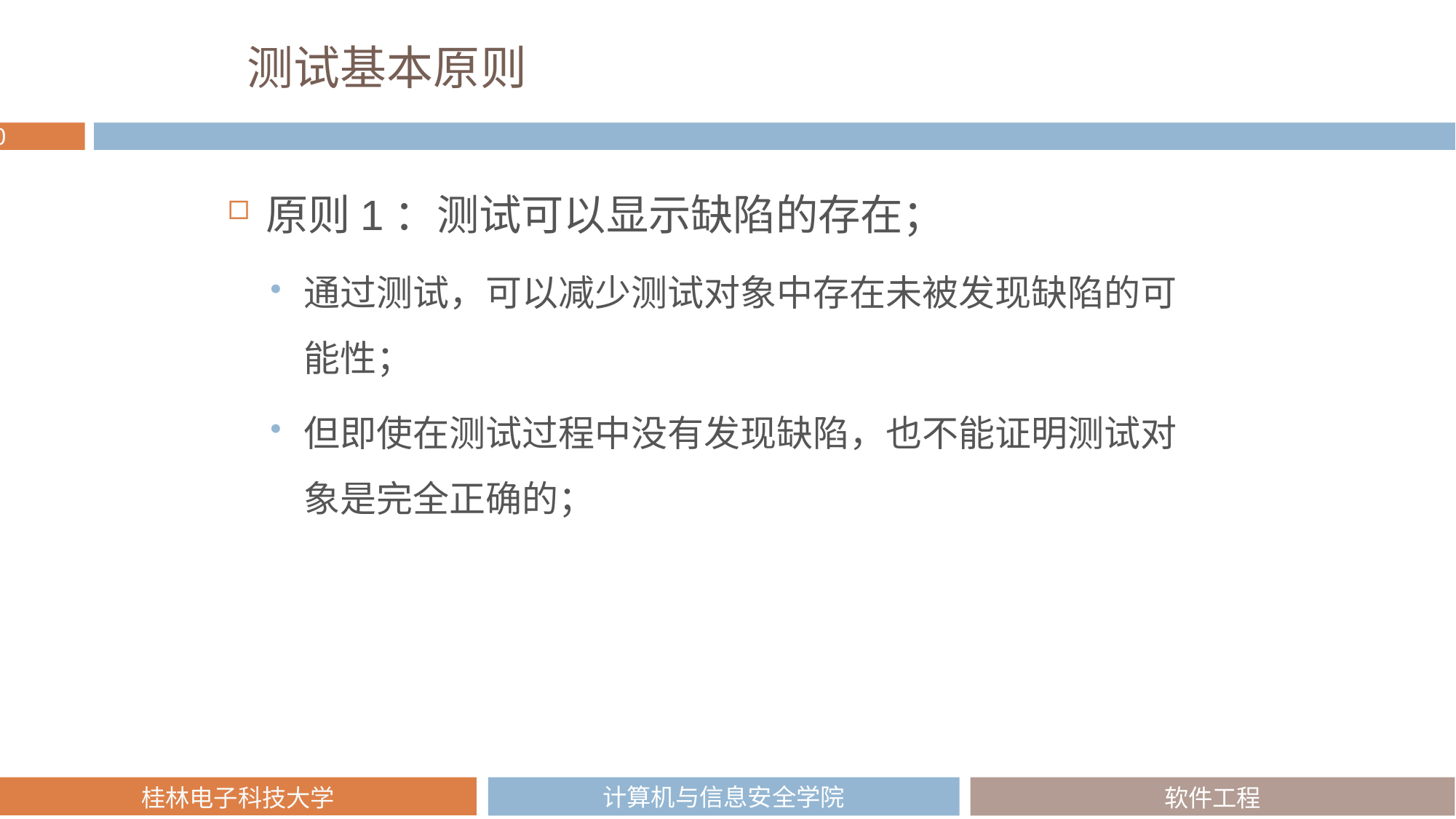

# 测试基本原则
原则1：测试可以显示缺陷的存在；
通过测试，可以减少测试对象中存在未被发现缺陷的可能性；
但即使在测试过程中没有发现缺陷，也不能证明测试对象是完全正确的；